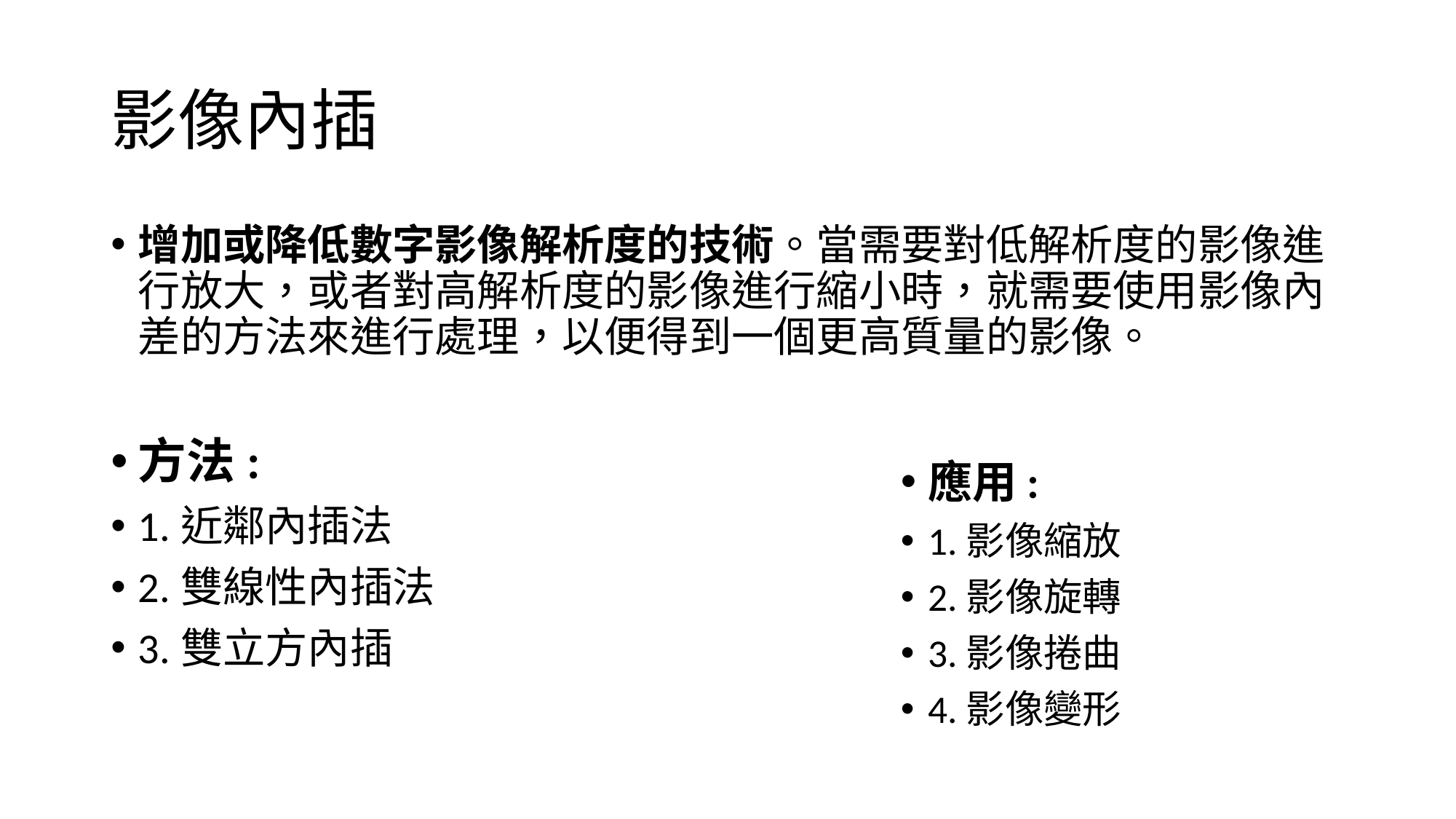

# 影像內插
增加或降低數字影像解析度的技術。當需要對低解析度的影像進行放大，或者對高解析度的影像進行縮小時，就需要使用影像內差的方法來進行處理，以便得到一個更高質量的影像。

方法:
1.近鄰內插法
2.雙線性內插法
3.雙立方內插

應用:
1.影像縮放
2.影像旋轉
3.影像捲曲
4.影像變形